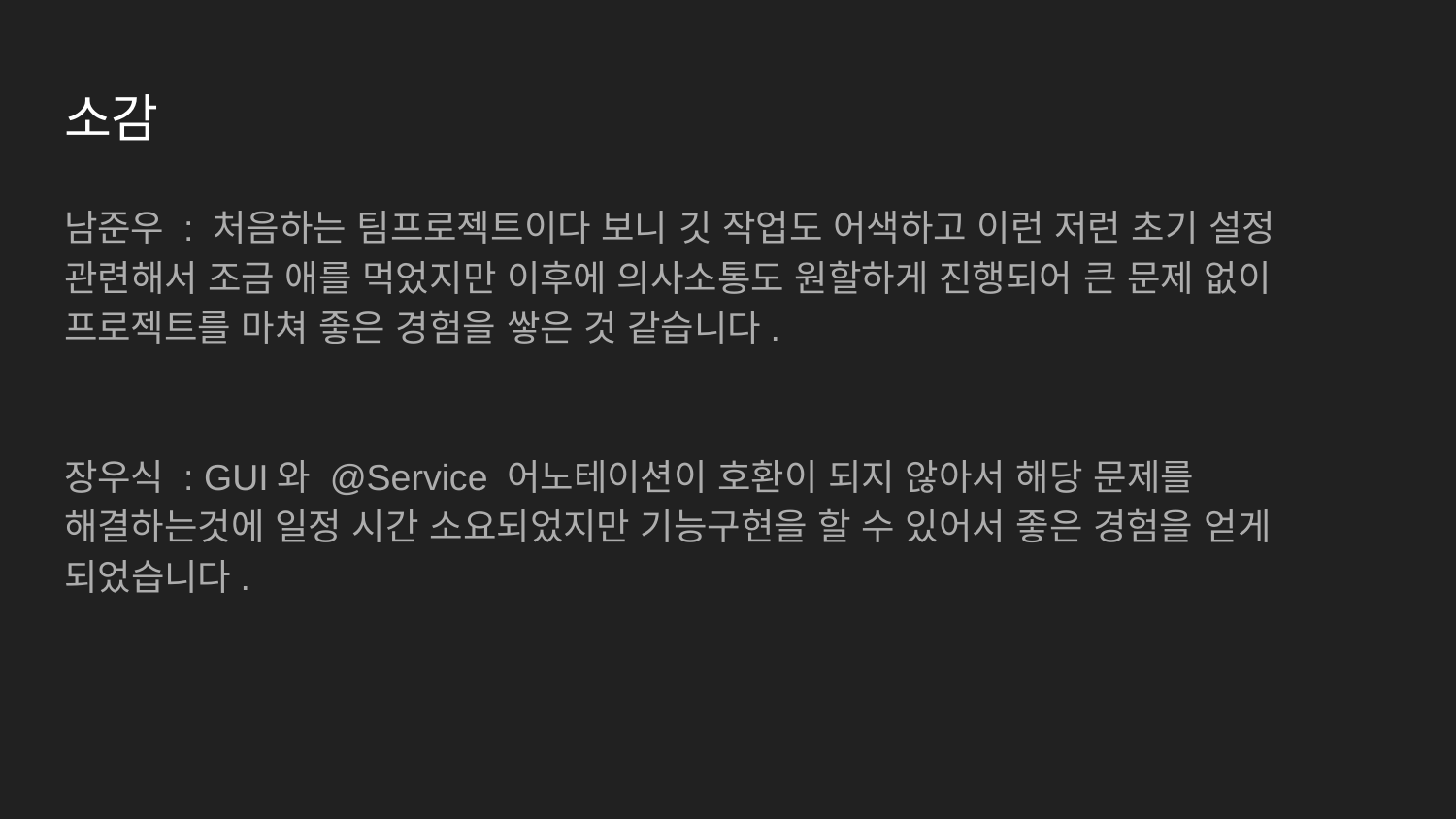

# 소감
남준우 : 처음하는 팀프로젝트이다 보니 깃 작업도 어색하고 이런 저런 초기 설정 관련해서 조금 애를 먹었지만 이후에 의사소통도 원할하게 진행되어 큰 문제 없이 프로젝트를 마쳐 좋은 경험을 쌓은 것 같습니다.

장우식 : GUI와 @Service 어노테이션이 호환이 되지 않아서 해당 문제를 해결하는것에 일정 시간 소요되었지만 기능구현을 할 수 있어서 좋은 경험을 얻게 되었습니다.